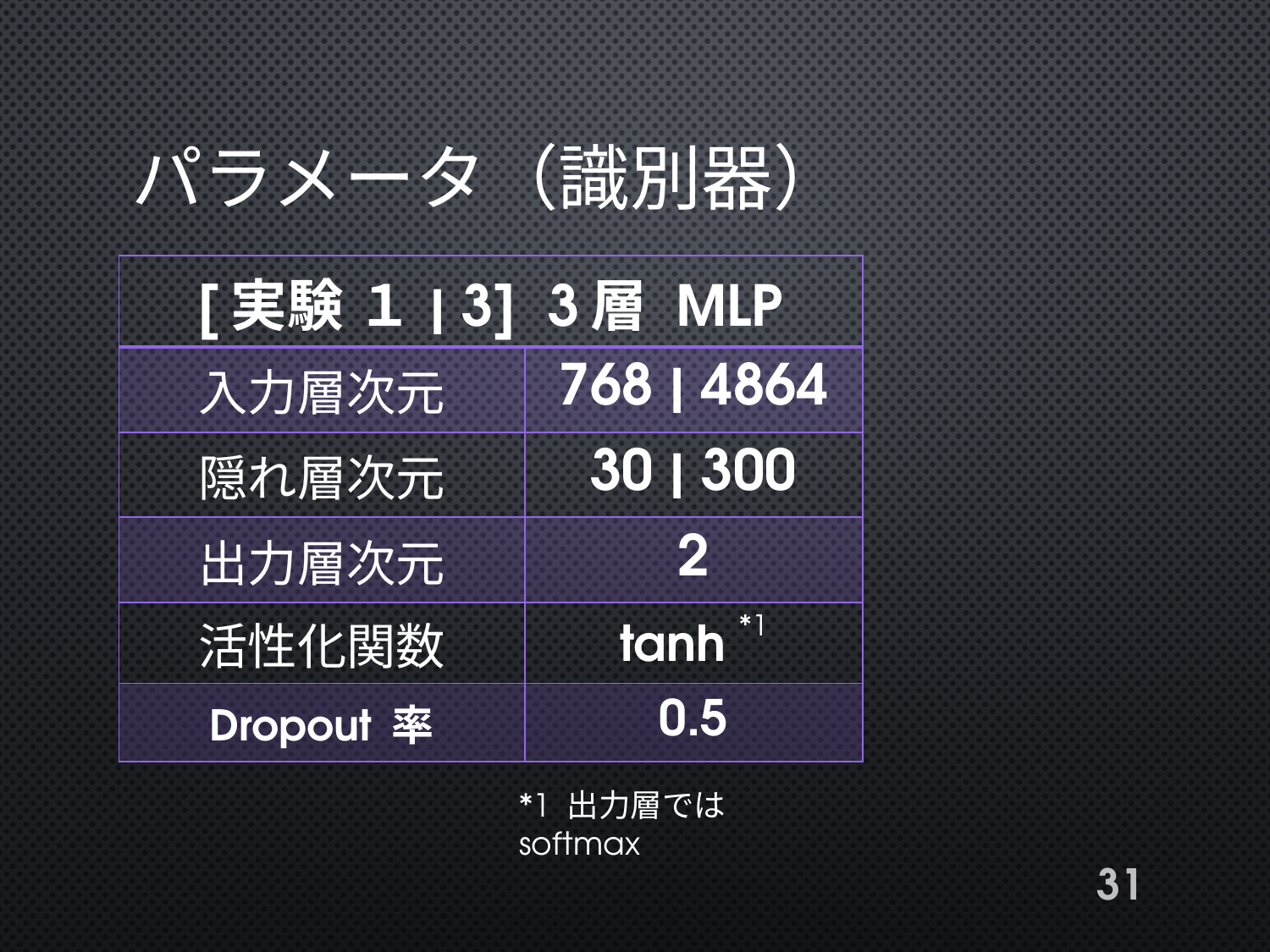

# パラメータ（識別器）
| [実験 １| 3] 3層 MLP |  |
| --- | --- |
| 入力層次元 | 768 | 4864 |
| 隠れ層次元 | 30 | 300 |
| 出力層次元 | 2 |
| 活性化関数 | tanh \*1 |
| Dropout 率 | 0.5 |
*1 出力層では softmax
31